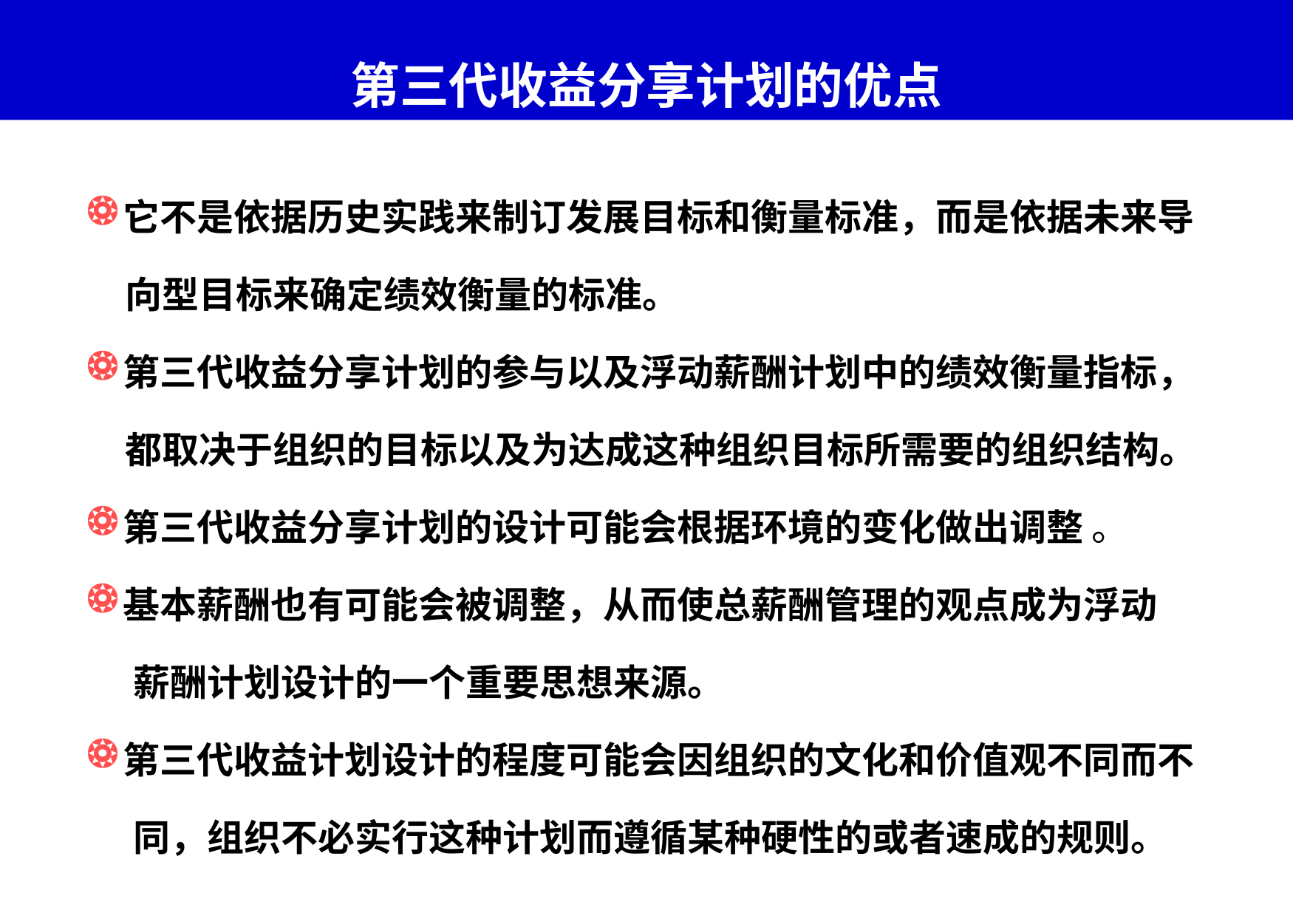

# 第三代收益分享计划的优点
它不是依据历史实践来制订发展目标和衡量标准，而是依据未来导
    向型目标来确定绩效衡量的标准。
第三代收益分享计划的参与以及浮动薪酬计划中的绩效衡量指标，
    都取决于组织的目标以及为达成这种组织目标所需要的组织结构。
第三代收益分享计划的设计可能会根据环境的变化做出调整 。
基本薪酬也有可能会被调整，从而使总薪酬管理的观点成为浮动
     薪酬计划设计的一个重要思想来源。
第三代收益计划设计的程度可能会因组织的文化和价值观不同而不
     同，组织不必实行这种计划而遵循某种硬性的或者速成的规则。